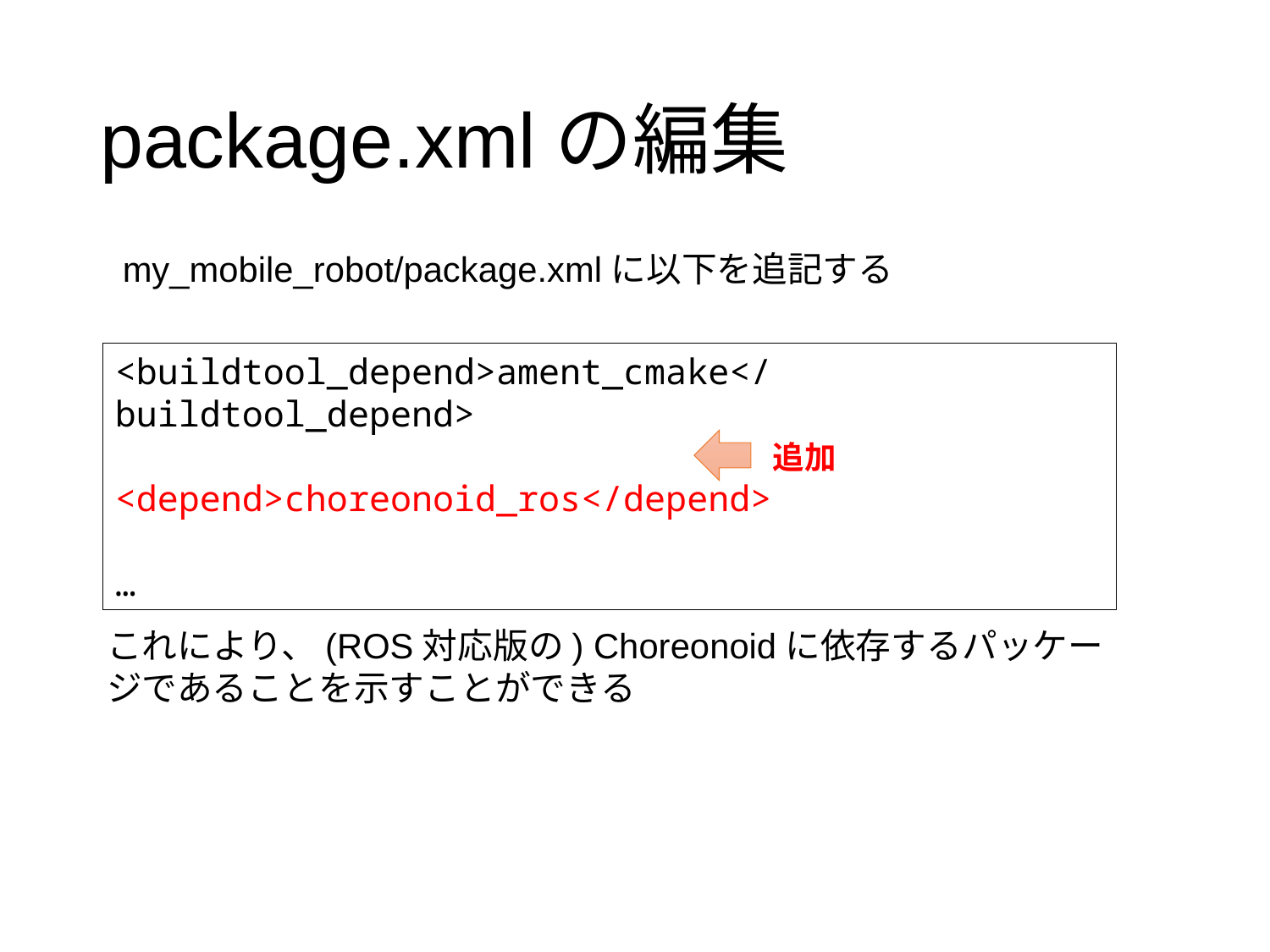

# package.xmlの編集
my_mobile_robot/package.xmlに以下を追記する
<buildtool_depend>ament_cmake</buildtool_depend>

<depend>choreonoid_ros</depend>

…

追加
これにより、(ROS対応版の) Choreonoidに依存するパッケージであることを示すことができる